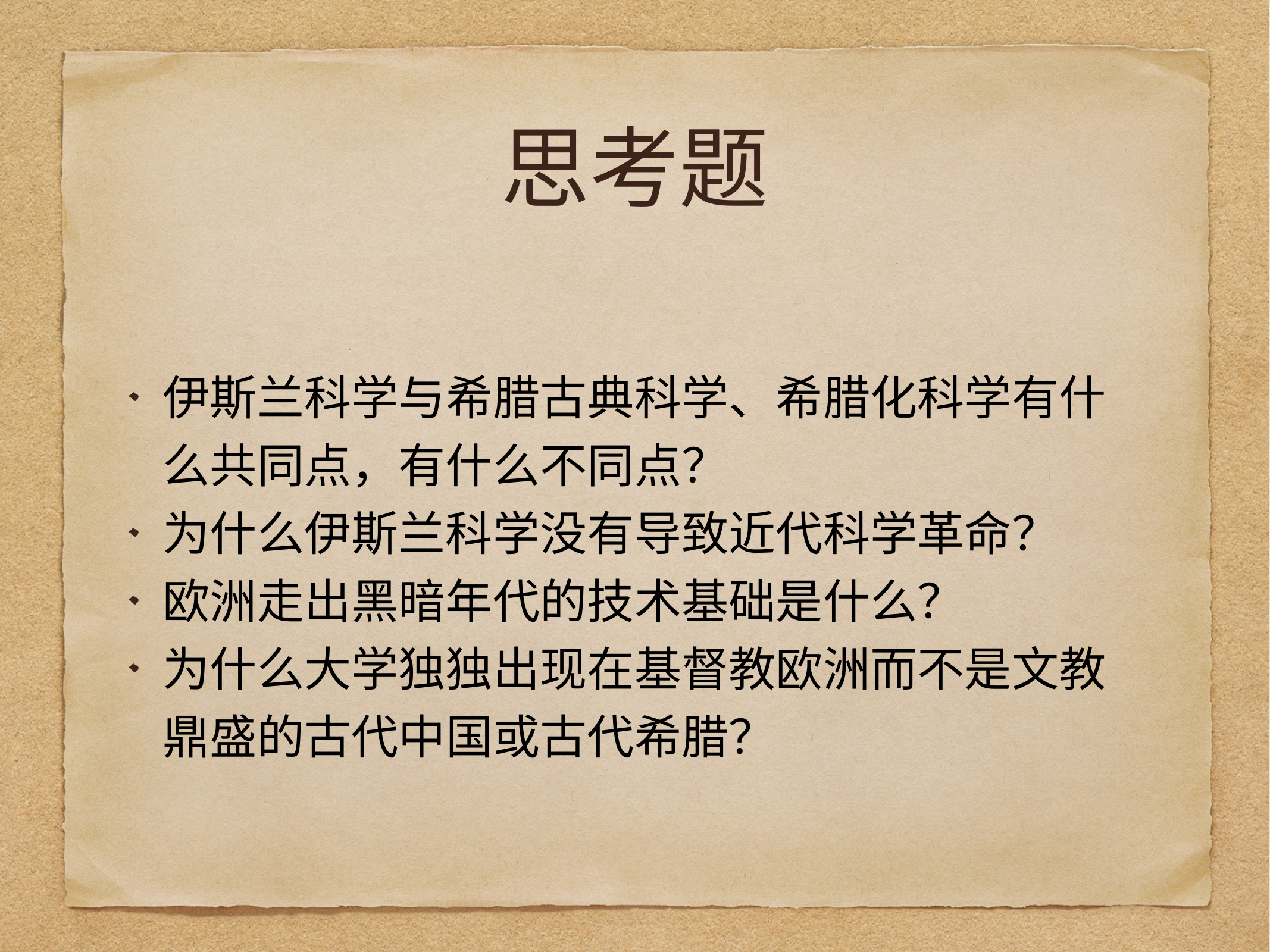

# 思考题
伊斯兰科学与希腊古典科学、希腊化科学有什么共同点，有什么不同点？
为什么伊斯兰科学没有导致近代科学革命？
欧洲走出黑暗年代的技术基础是什么？
为什么大学独独出现在基督教欧洲而不是文教鼎盛的古代中国或古代希腊？